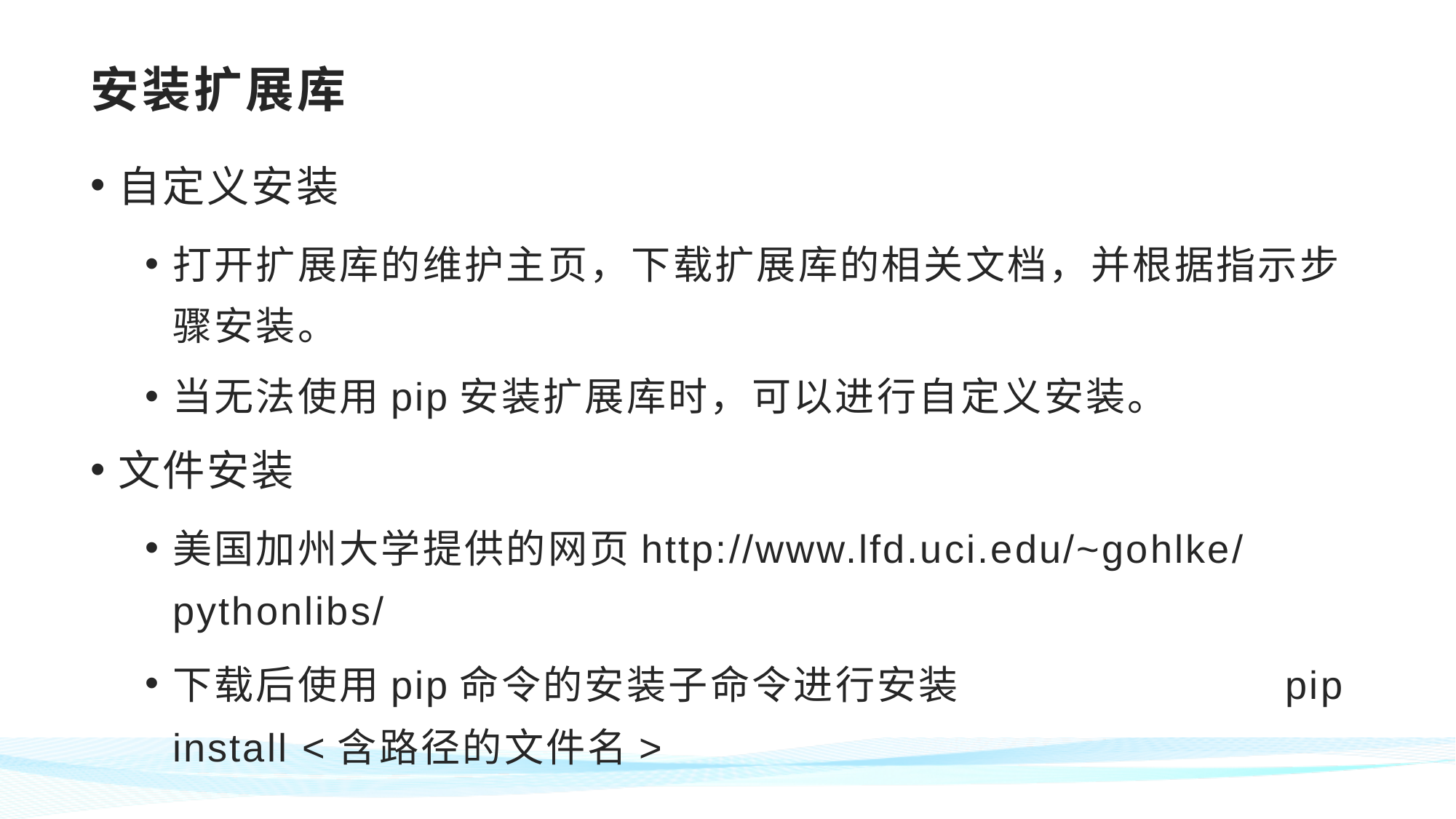

# 安装扩展库
自定义安装
打开扩展库的维护主页，下载扩展库的相关文档，并根据指示步骤安装。
当无法使用pip安装扩展库时，可以进行自定义安装。
文件安装
美国加州大学提供的网页http://www.lfd.uci.edu/~gohlke/pythonlibs/
下载后使用pip命令的安装子命令进行安装                            pip install <含路径的文件名>